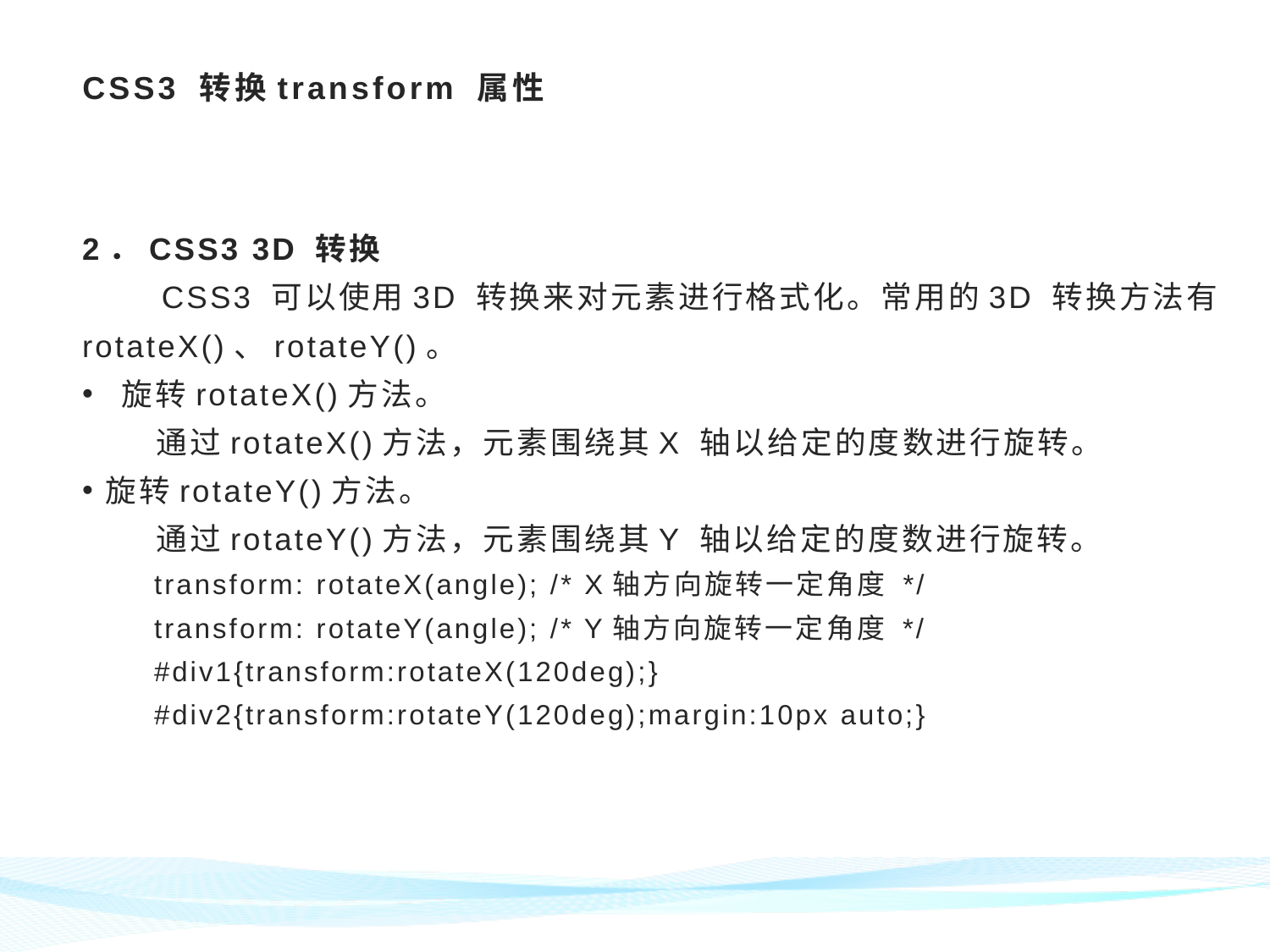

# CSS3 转换transform 属性
2．CSS3 3D 转换
       CSS3 可以使用3D 转换来对元素进行格式化。常用的3D 转换方法有rotateX()、rotateY()。
 旋转rotateX()方法。
       通过rotateX()方法，元素围绕其X 轴以给定的度数进行旋转。
旋转rotateY()方法。
       通过rotateY()方法，元素围绕其Y 轴以给定的度数进行旋转。
transform: rotateX(angle); /* X轴方向旋转一定角度 */
transform: rotateY(angle); /* Y轴方向旋转一定角度 */
#div1{transform:rotateX(120deg);}
#div2{transform:rotateY(120deg);margin:10px auto;}